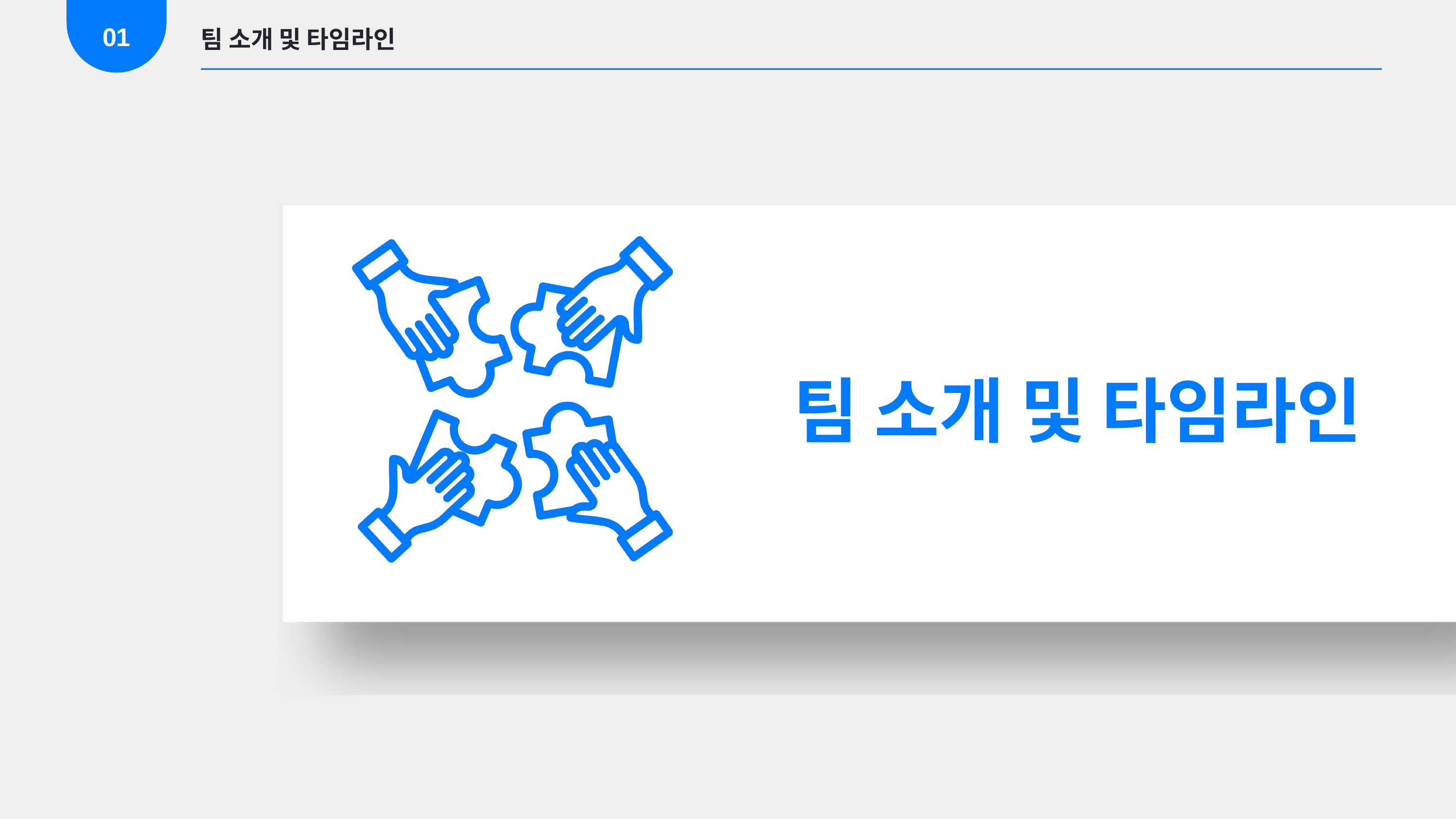

01
팀 소개 및 타임라인

 팀 소개 및 타임라인